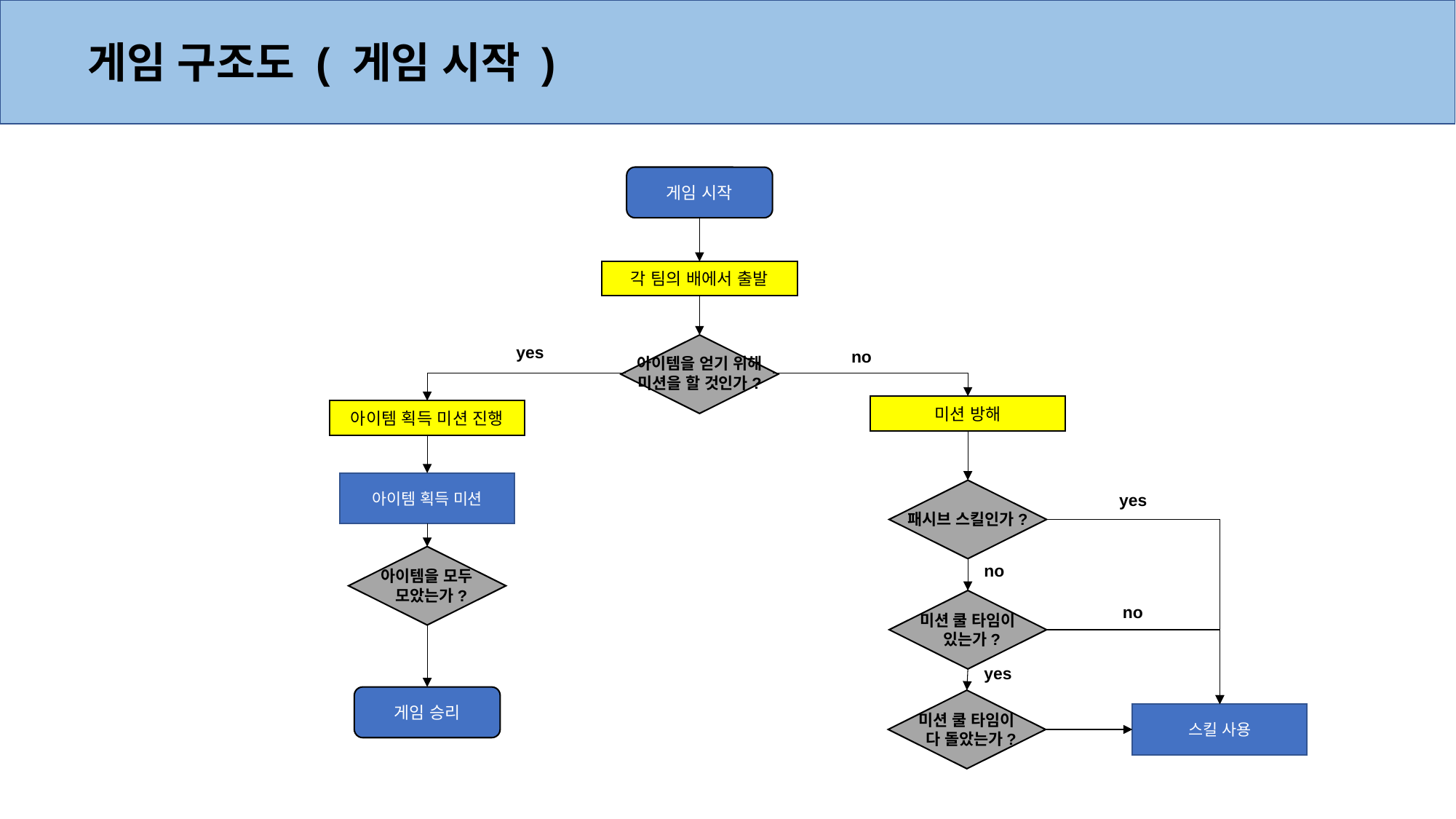

게임 구조도 ( 게임 시작 )
게임 시작
각 팀의 배에서 출발

아이템을 얻기 위해
미션을 할 것인가?
yes
no
미션 방해
아이템 획득 미션 진행
아이템 획득 미션

패시브 스킬인가?
yes

아이템을 모두
 모았는가?
no

미션 쿨 타임이
 있는가?
no
yes
게임 승리

미션 쿨 타임이
 다 돌았는가?
스킬 사용